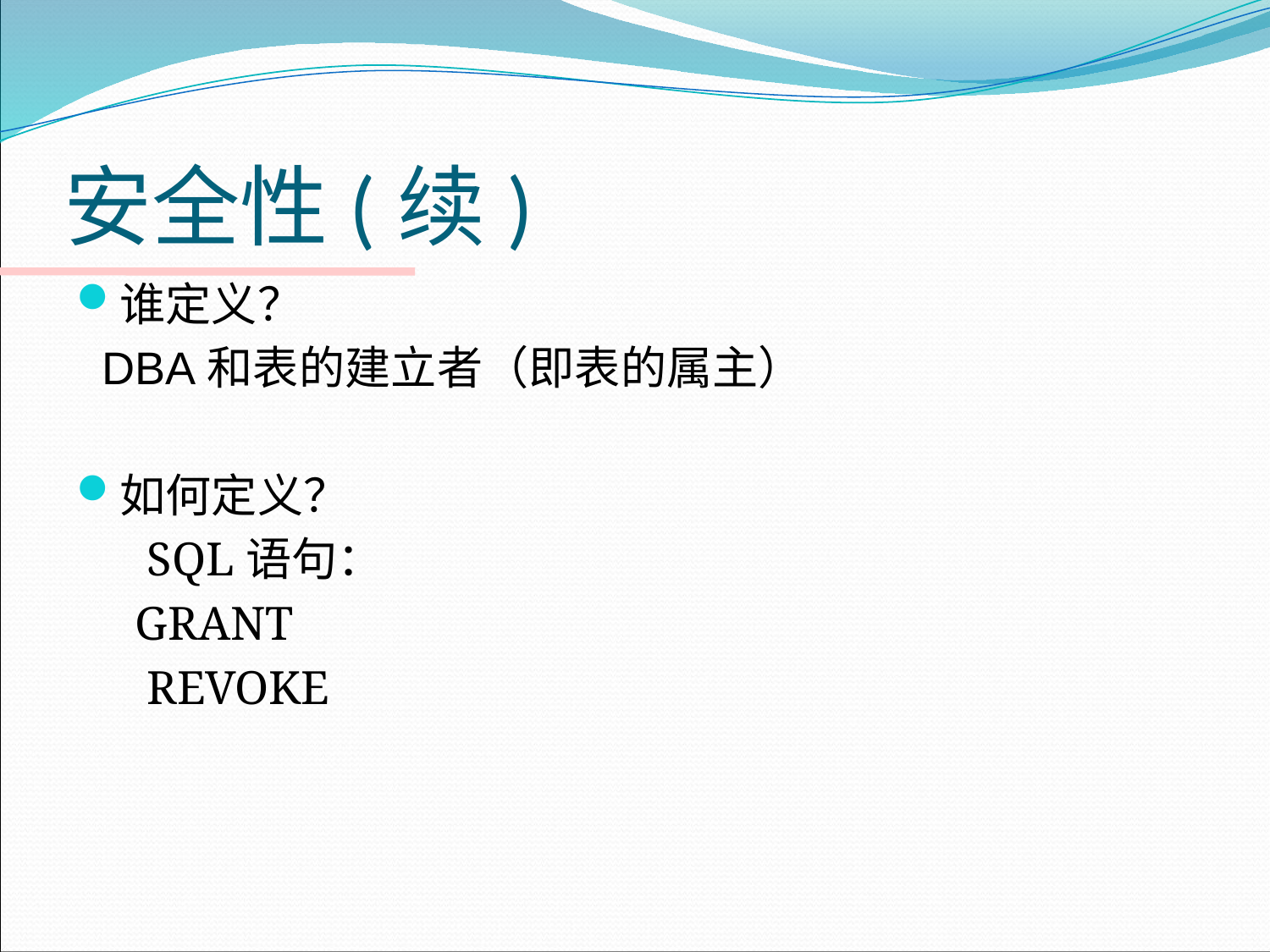

# 安全性(续)
谁定义？
  DBA和表的建立者（即表的属主）

如何定义？
      SQL语句：
     GRANT
      REVOKE

460